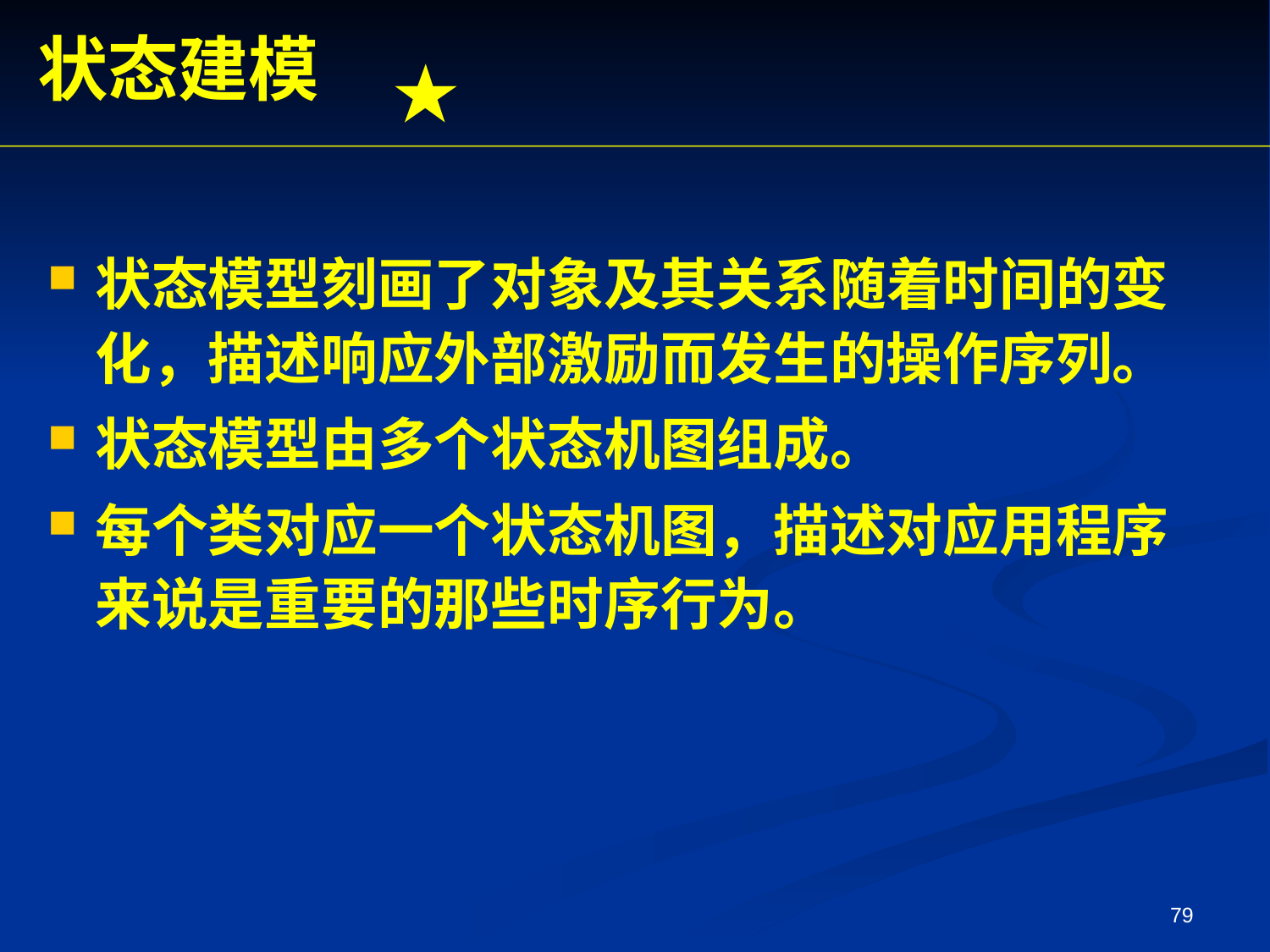

★
状态建模

状态模型刻画了对象及其关系随着时间的变化，描述响应外部激励而发生的操作序列。
状态模型由多个状态机图组成。
每个类对应一个状态机图，描述对应用程序来说是重要的那些时序行为。
79